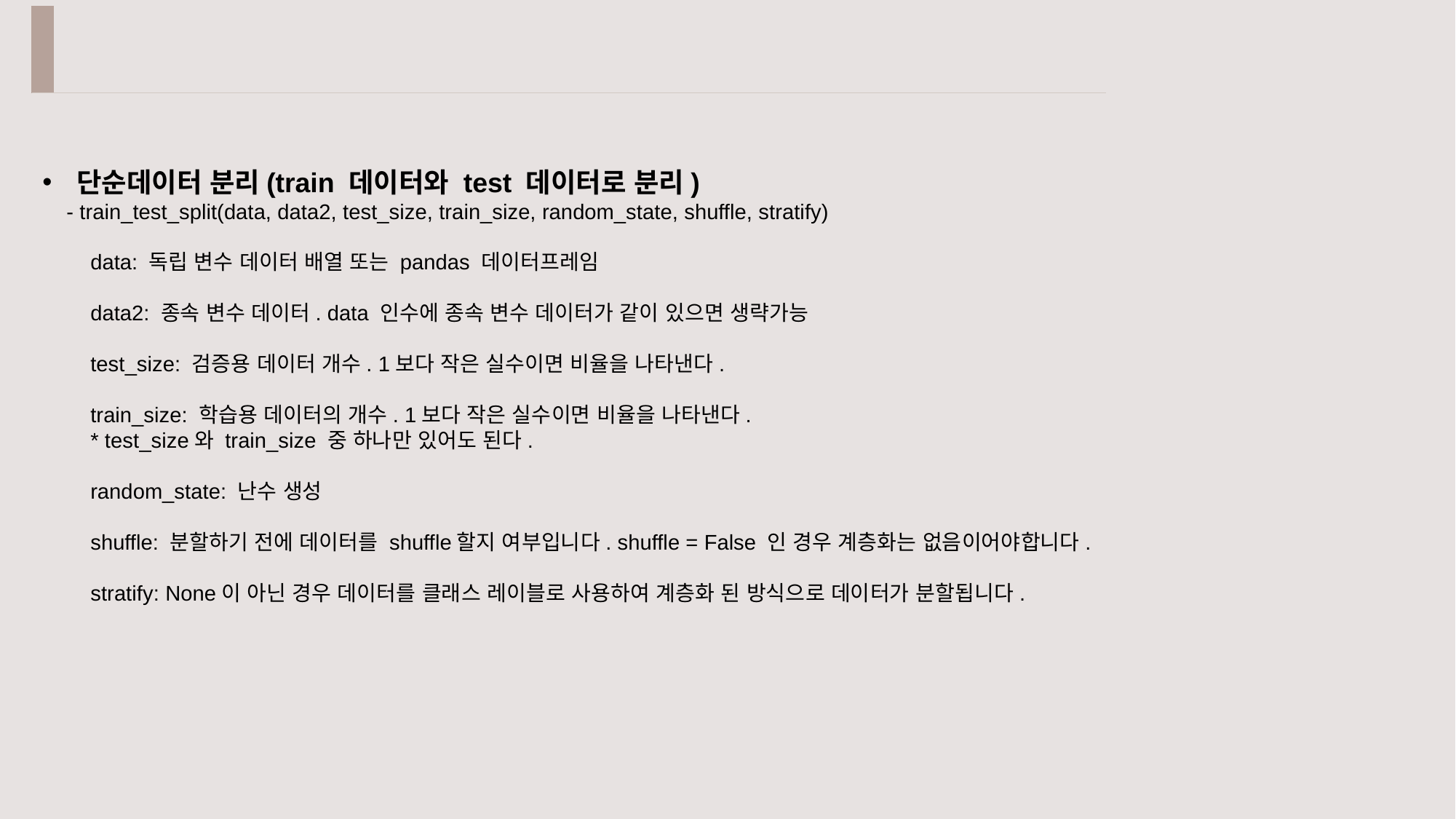

단순데이터 분리(train 데이터와 test 데이터로 분리)
    - train_test_split(data, data2, test_size, train_size, random_state, shuffle, stratify)

        data: 독립 변수 데이터 배열 또는 pandas 데이터프레임

        data2: 종속 변수 데이터. data 인수에 종속 변수 데이터가 같이 있으면 생략가능

        test_size: 검증용 데이터 개수. 1보다 작은 실수이면 비율을 나타낸다.

        train_size: 학습용 데이터의 개수. 1보다 작은 실수이면 비율을 나타낸다.
        * test_size와 train_size 중 하나만 있어도 된다.

        random_state: 난수 생성

        shuffle: 분할하기 전에 데이터를 shuffle할지 여부입니다. shuffle = False 인 경우 계층화는 없음이어야합니다.

        stratify: None이 아닌 경우 데이터를 클래스 레이블로 사용하여 계층화 된 방식으로 데이터가 분할됩니다.